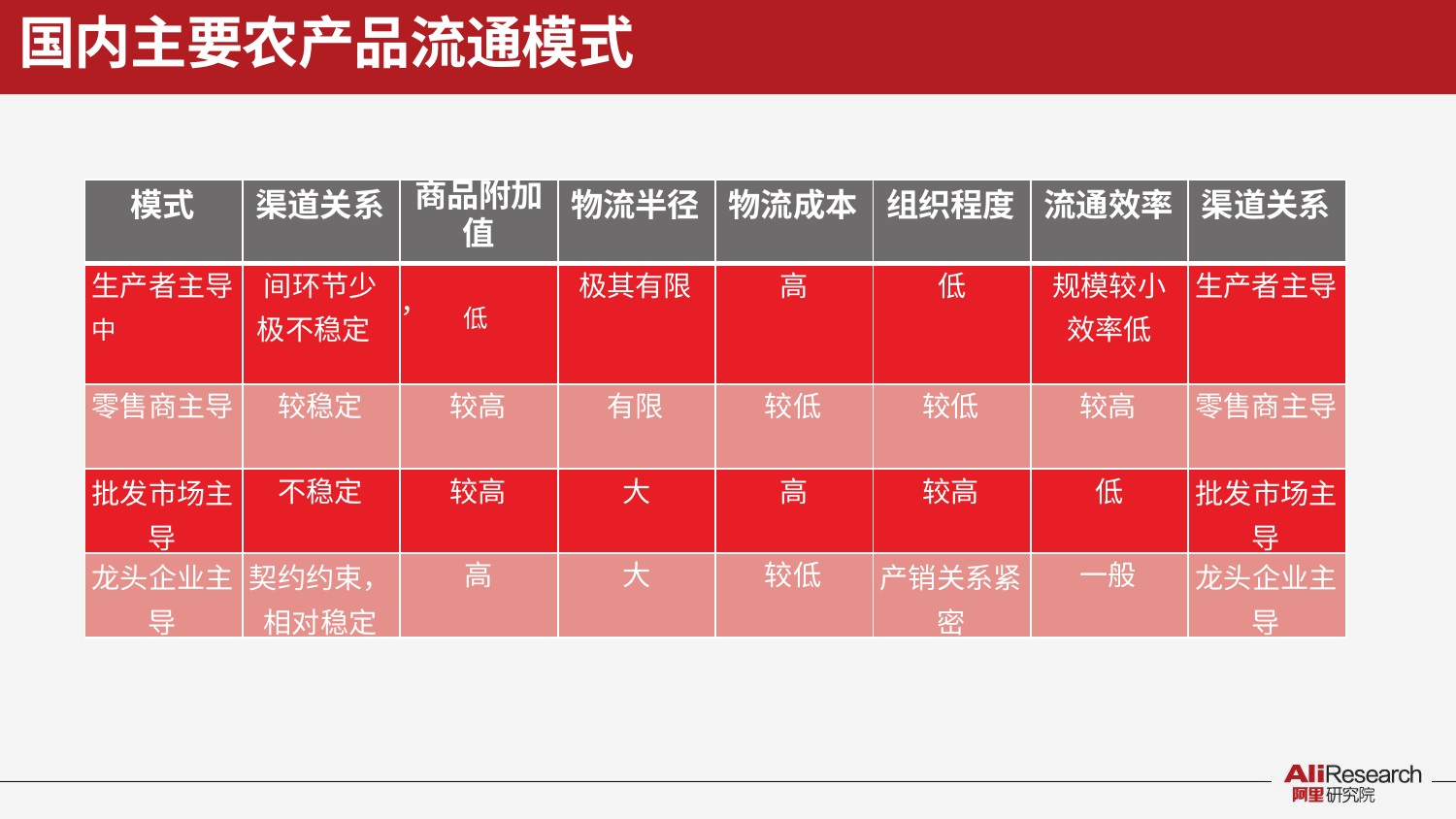

国内主要农产品流通模式
| 模式 | 渠道关系 | 商品附加 值 | 物流半径 | 物流成本 | 组织程度 | 流通效率 | 渠道关系 |
| --- | --- | --- | --- | --- | --- | --- | --- |
| 生产者主导中 | 间环节少 极不稳定 | ， 低 | 极其有限 | 高 | 低 | 规模较小 效率低 | 生产者主导 |
| 零售商主导 | 较稳定 | 较高 | 有限 | 较低 | 较低 | 较高 | 零售商主导 |
| 批发市场主 导 | 不稳定 | 较高 | 大 | 高 | 较高 | 低 | 批发市场主 导 |
| 龙头企业主 导 | 契约约束， 相对稳定 | 高 | 大 | 较低 | 产销关系紧 密 | 一般 | 龙头企业主 导 |